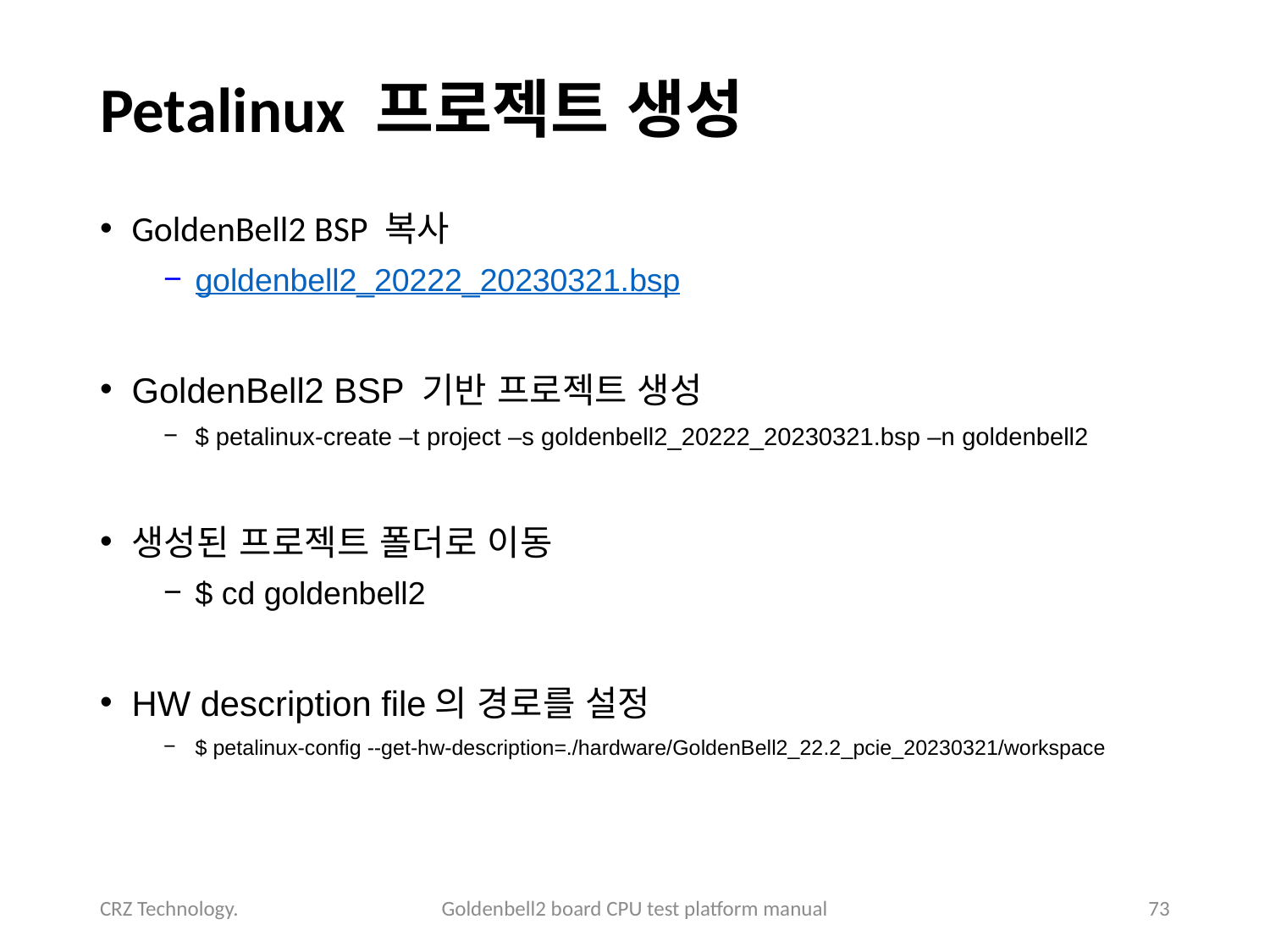

# Petalinux 프로젝트 생성
GoldenBell2 BSP 복사
goldenbell2_20222_20230321.bsp

GoldenBell2 BSP 기반 프로젝트 생성
$ petalinux-create –t project –s goldenbell2_20222_20230321.bsp –n goldenbell2

생성된 프로젝트 폴더로 이동
$ cd goldenbell2

HW description file의 경로를 설정
$ petalinux-config --get-hw-description=./hardware/GoldenBell2_22.2_pcie_20230321/workspace

CRZ Technology.
Goldenbell2 board CPU test platform manual
73